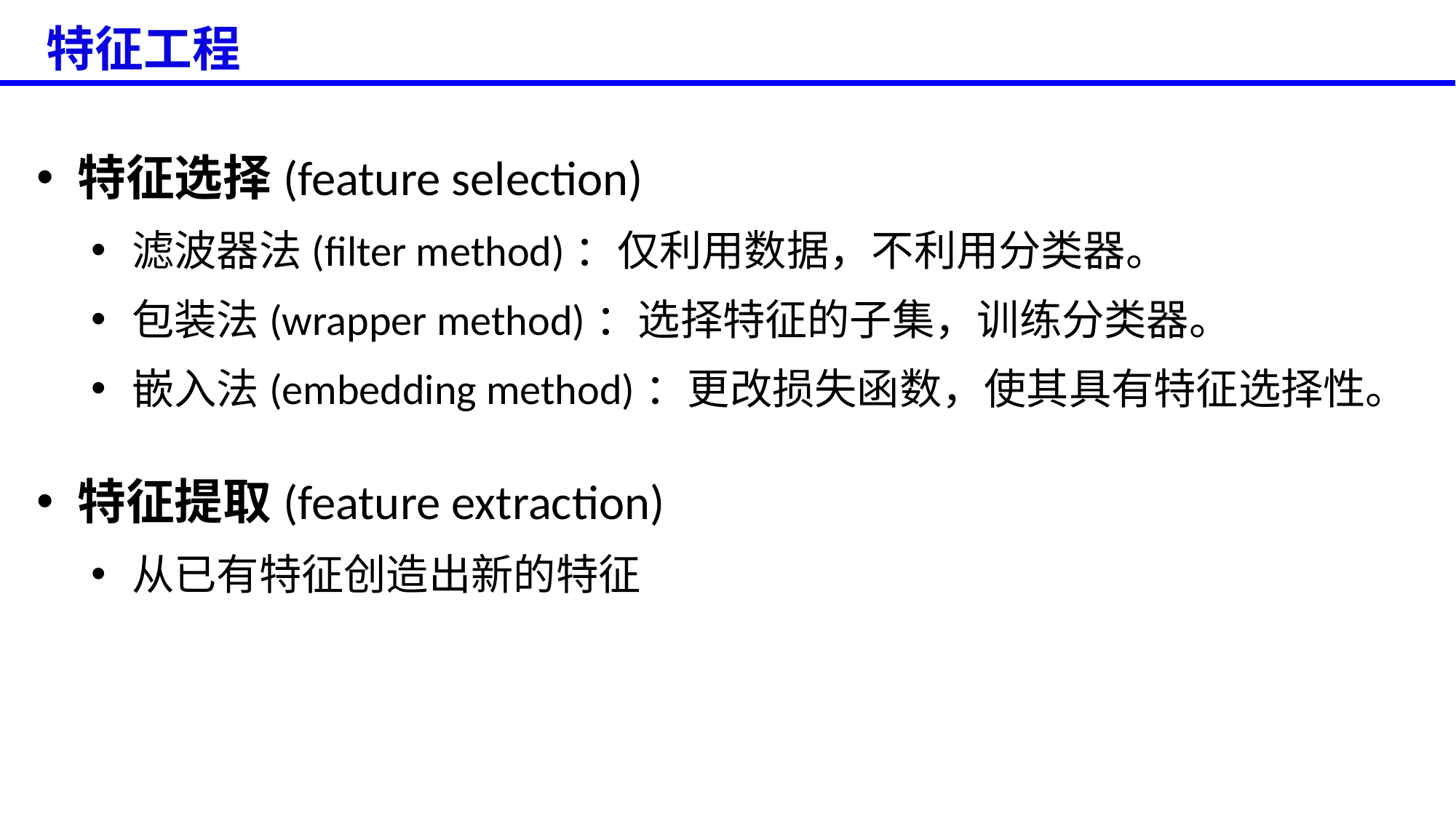

特征工程
特征选择(feature selection)
滤波器法(filter method)：仅利用数据，不利用分类器。
包装法(wrapper method)：选择特征的子集，训练分类器。
嵌入法(embedding method)：更改损失函数，使其具有特征选择性。

特征提取(feature extraction)
从已有特征创造出新的特征